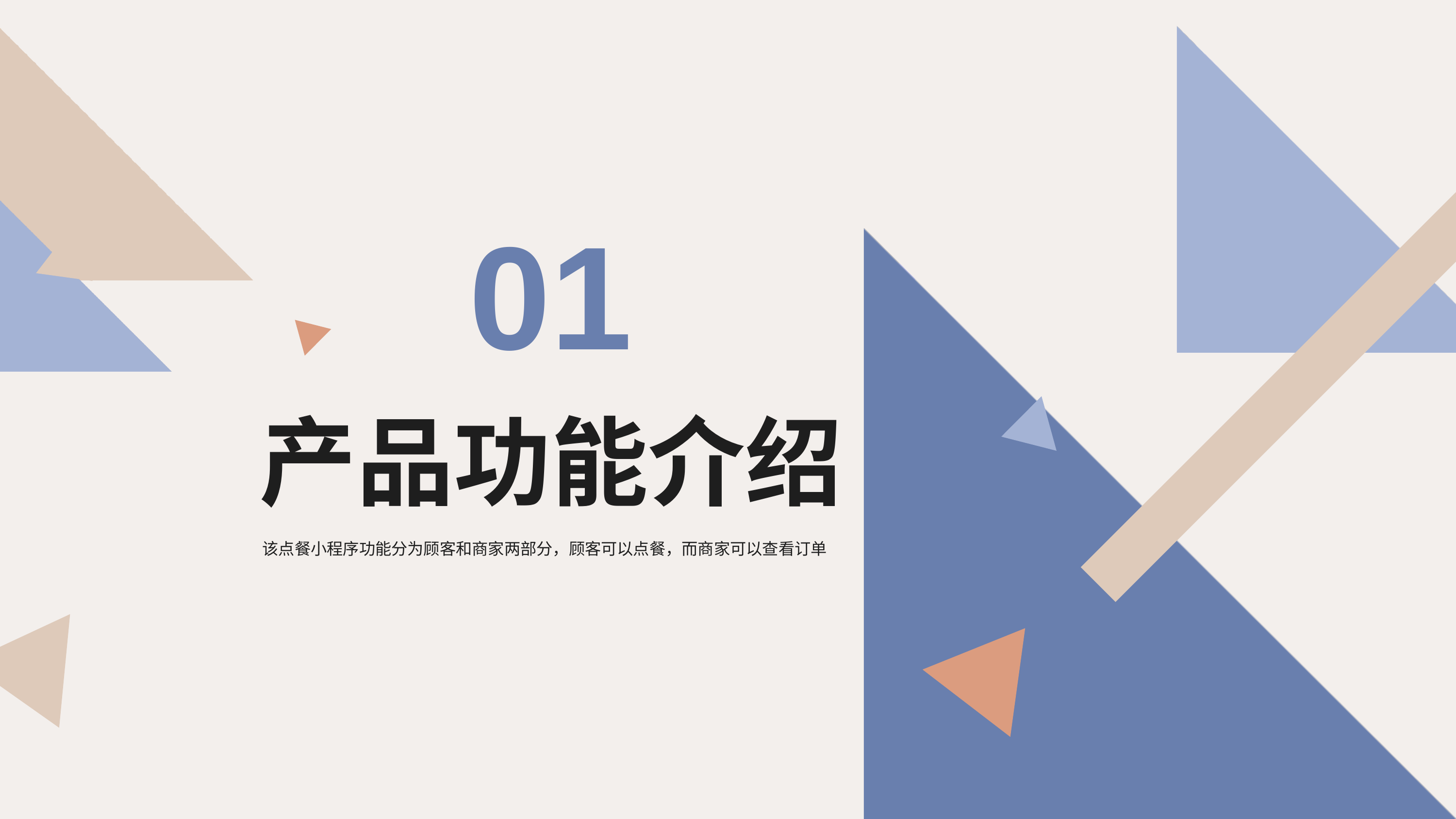

01

产品功能介绍

该点餐小程序功能分为顾客和商家两部分，顾客可以点餐，而商家可以查看订单